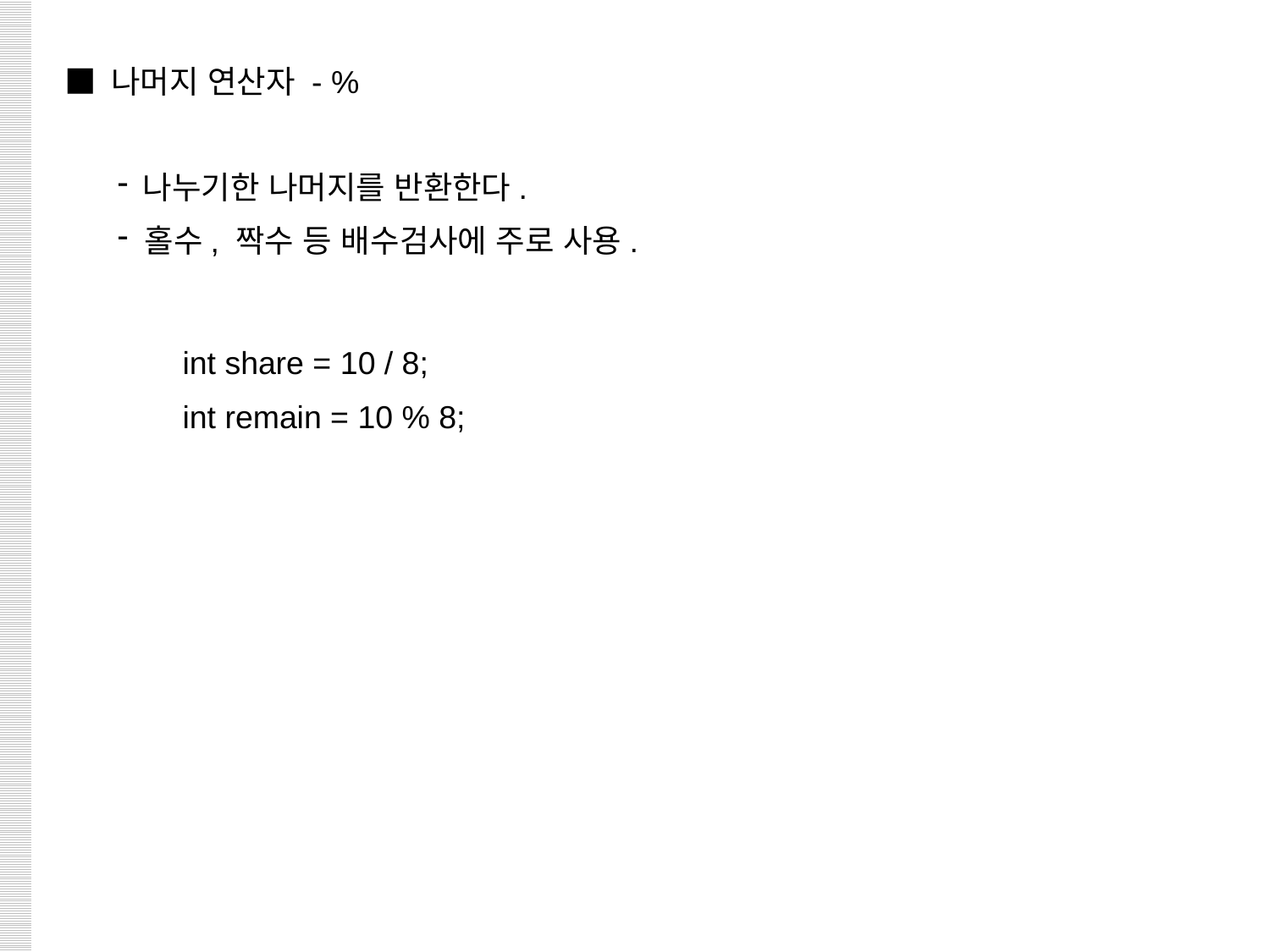

■ 나머지 연산자 - %
 나누기한 나머지를 반환한다.
 홀수, 짝수 등 배수검사에 주로 사용.
int share = 10 / 8;
int remain = 10 % 8;